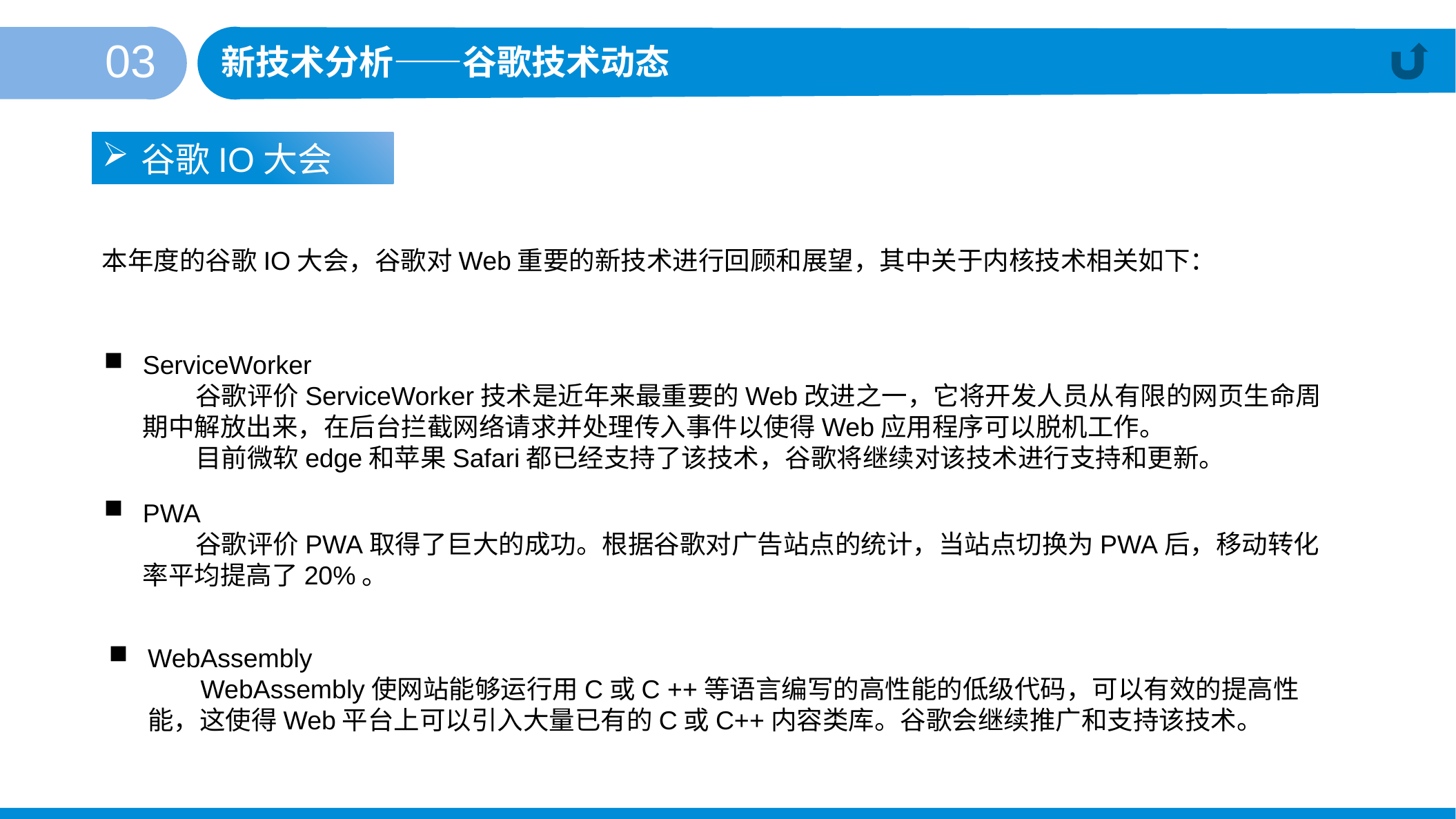

03

新技术分析——谷歌技术动态

谷歌IO大会
本年度的谷歌IO大会，谷歌对Web重要的新技术进行回顾和展望，其中关于内核技术相关如下：
ServiceWorker
谷歌评价ServiceWorker技术是近年来最重要的Web改进之一，它将开发人员从有限的网页生命周期中解放出来，在后台拦截网络请求并处理传入事件以使得Web应用程序可以脱机工作。
目前微软edge和苹果Safari都已经支持了该技术，谷歌将继续对该技术进行支持和更新。
PWA
谷歌评价PWA取得了巨大的成功。根据谷歌对广告站点的统计，当站点切换为PWA后，移动转化率平均提高了20%。
WebAssembly
WebAssembly使网站能够运行用C或C ++等语言编写的高性能的低级代码，可以有效的提高性能，这使得Web平台上可以引入大量已有的C或C++内容类库。谷歌会继续推广和支持该技术。